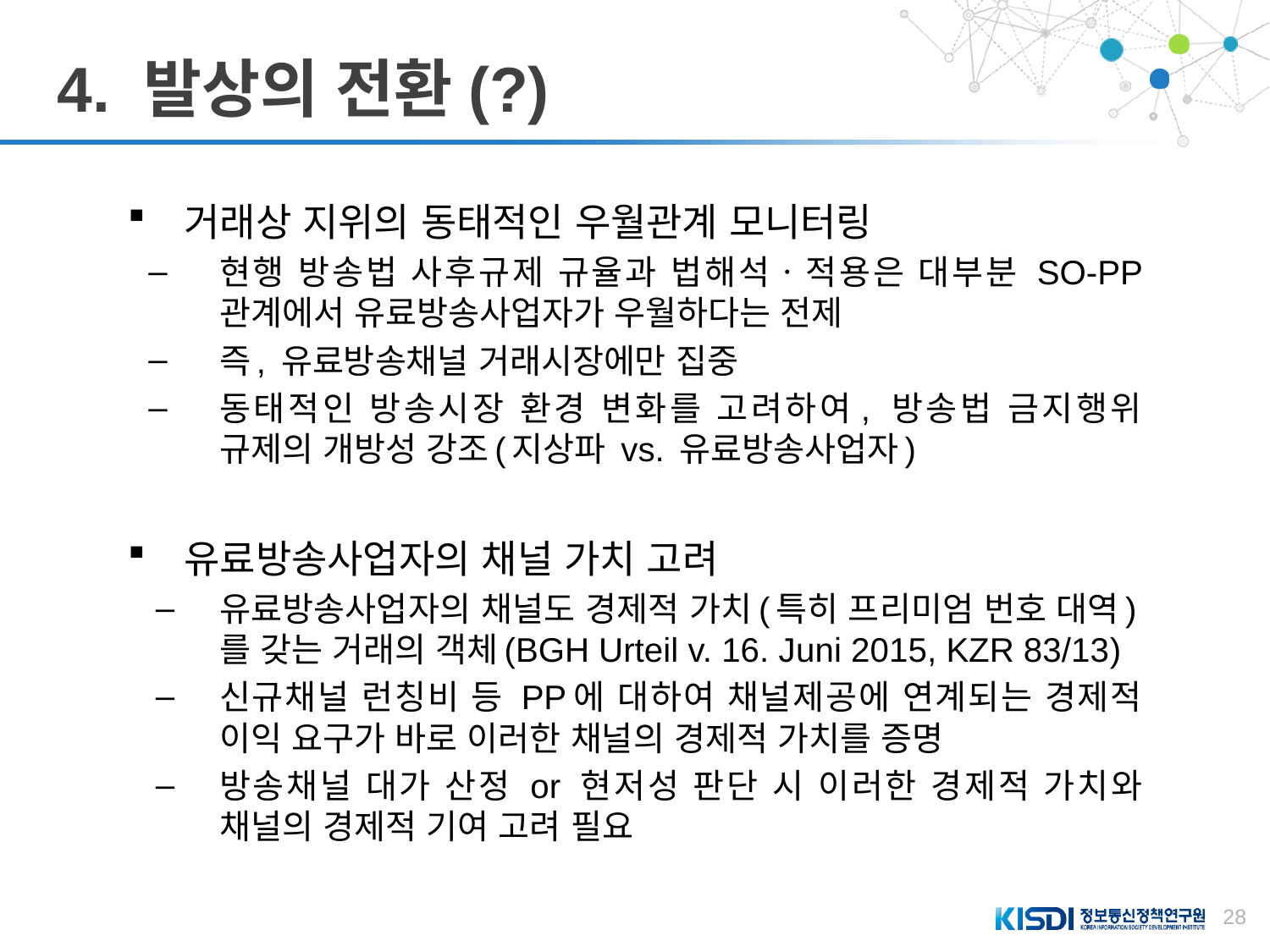

# 4. 발상의 전환(?)
거래상 지위의 동태적인 우월관계 모니터링
현행 방송법 사후규제 규율과 법해석ㆍ적용은 대부분 SO-PP 관계에서 유료방송사업자가 우월하다는 전제
즉, 유료방송채널 거래시장에만 집중
동태적인 방송시장 환경 변화를 고려하여, 방송법 금지행위 규제의 개방성 강조(지상파 vs. 유료방송사업자)

유료방송사업자의 채널 가치 고려
유료방송사업자의 채널도 경제적 가치(특히 프리미엄 번호 대역)를 갖는 거래의 객체(BGH Urteil v. 16. Juni 2015, KZR 83/13)
신규채널 런칭비 등 PP에 대하여 채널제공에 연계되는 경제적 이익 요구가 바로 이러한 채널의 경제적 가치를 증명
방송채널 대가 산정 or 현저성 판단 시 이러한 경제적 가치와 채널의 경제적 기여 고려 필요

28